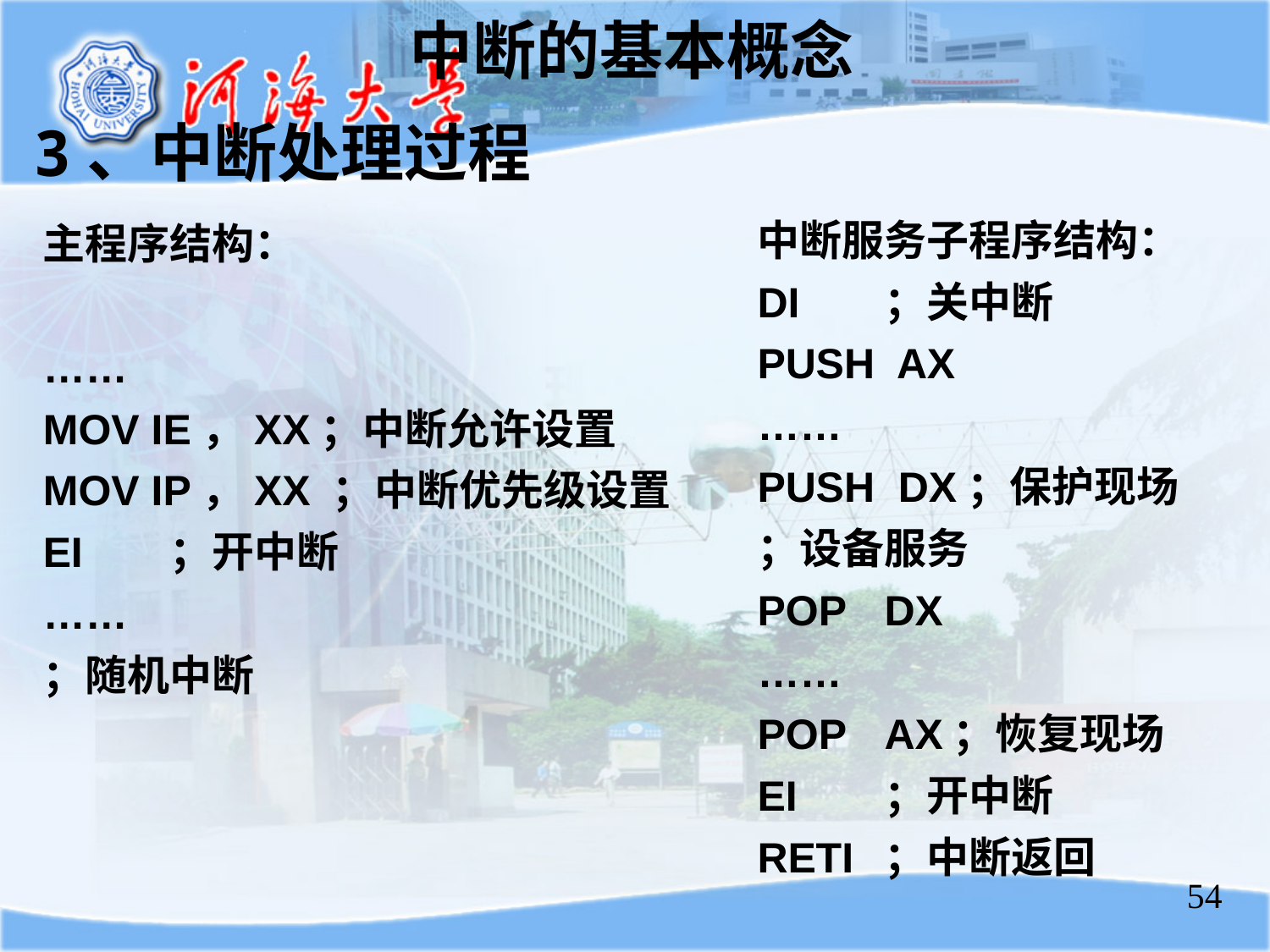

中断的基本概念
3、中断处理过程
中断服务子程序结构：
DI	；关中断
PUSH  AX
……
PUSH  DX；保护现场
；设备服务
POP	DX
……
POP	AX；恢复现场
EI	；开中断
RETI	；中断返回
主程序结构：

……
MOV IE，XX；中断允许设置
MOV IP，XX ；中断优先级设置
EI	；开中断
……
；随机中断
54